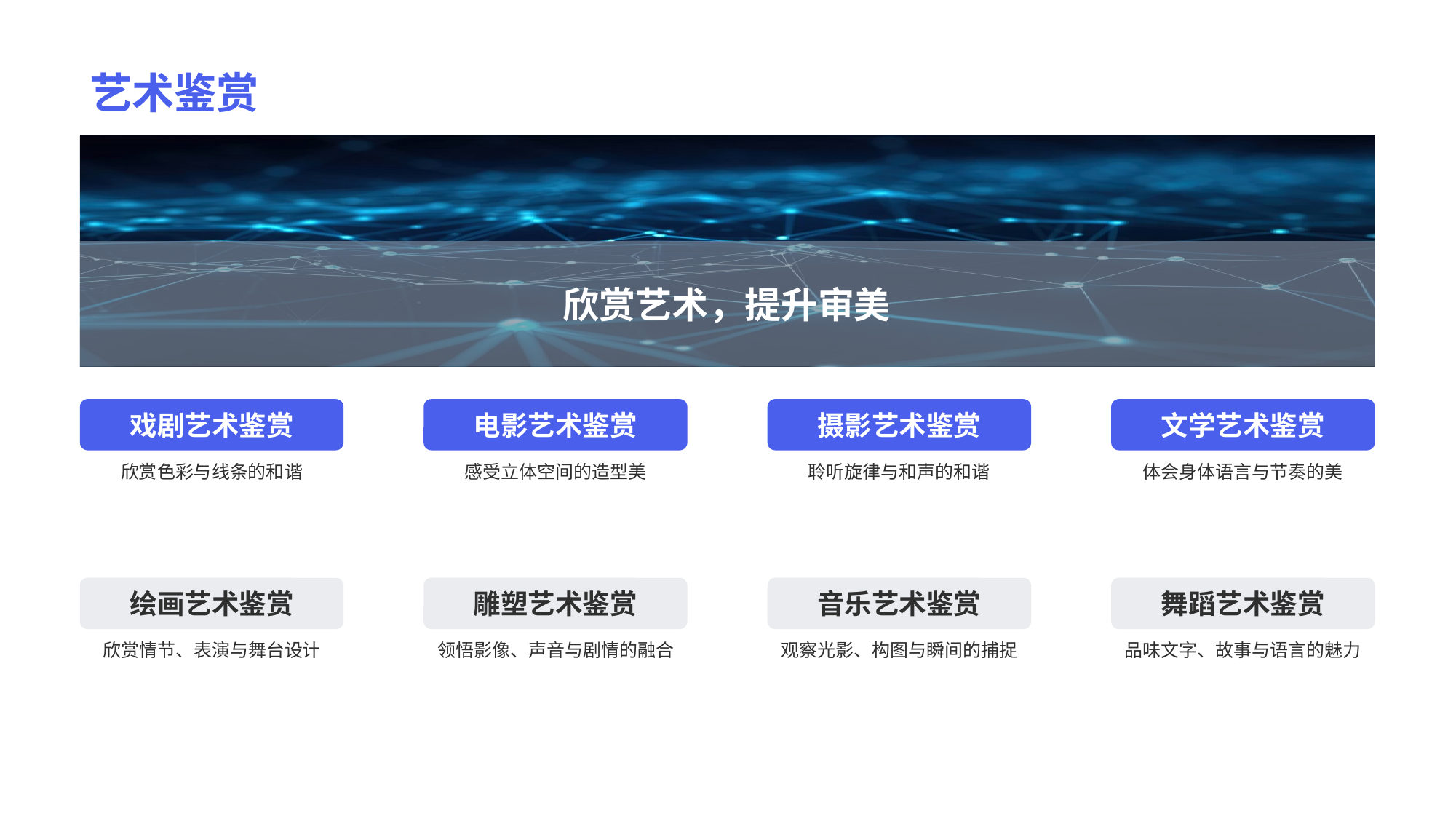

# 艺术鉴赏

欣赏色彩与线条的和谐
绘画艺术鉴赏
欣赏艺术，提升审美

戏剧艺术鉴赏
欣赏情节、表演与舞台设计
电影艺术鉴赏
领悟影像、声音与剧情的融合
摄影艺术鉴赏
观察光影、构图与瞬间的捕捉
文学艺术鉴赏
品味文字、故事与语言的魅力
感受立体空间的造型美
雕塑艺术鉴赏
聆听旋律与和声的和谐
音乐艺术鉴赏
体会身体语言与节奏的美
舞蹈艺术鉴赏